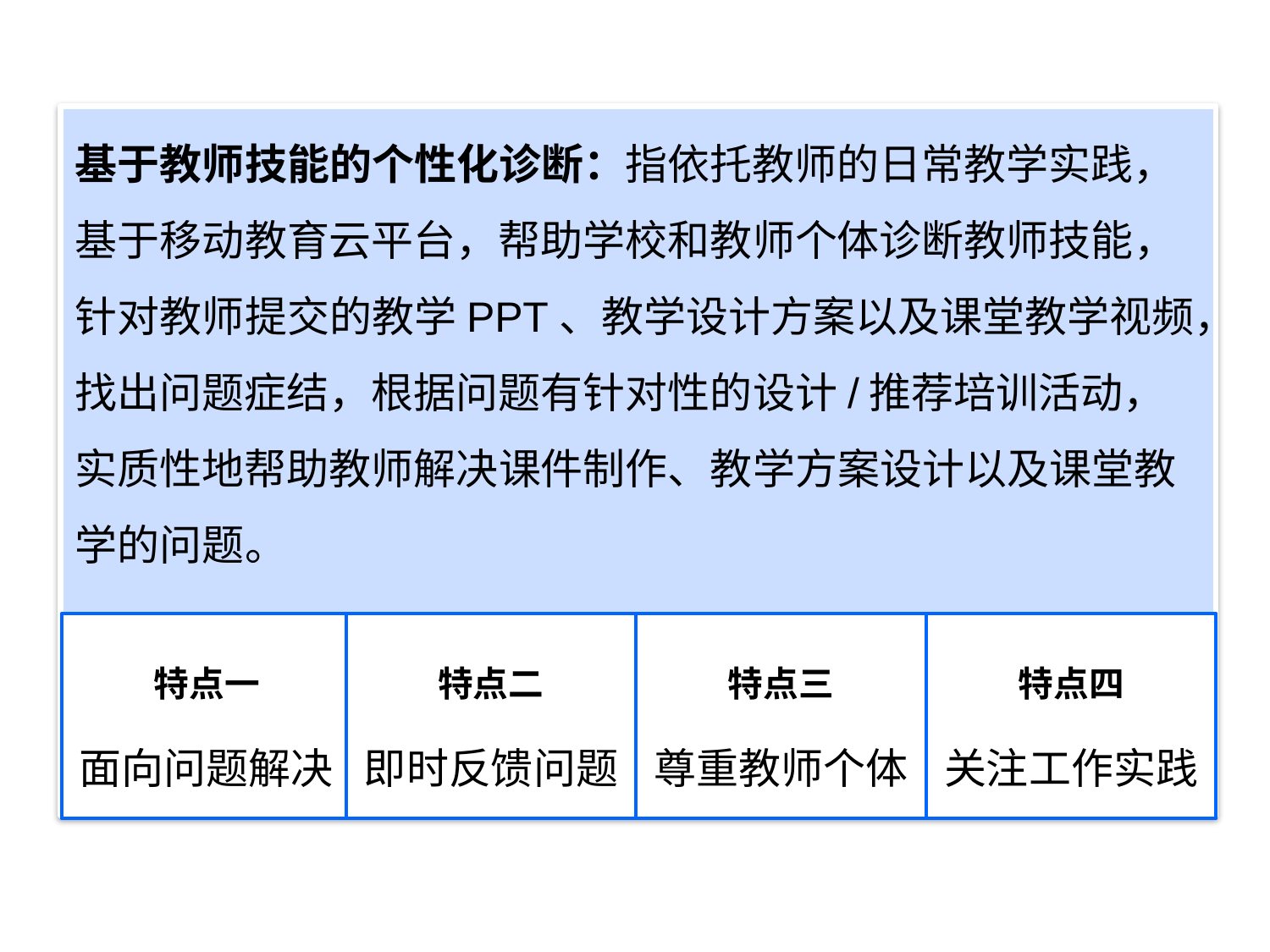

基于教师技能的个性化诊断：指依托教师的日常教学实践，基于移动教育云平台，帮助学校和教师个体诊断教师技能，针对教师提交的教学PPT、教学设计方案以及课堂教学视频，找出问题症结，根据问题有针对性的设计/推荐培训活动，实质性地帮助教师解决课件制作、教学方案设计以及课堂教学的问题。

特点一
面向问题解决
特点二
即时反馈问题
特点三
尊重教师个体
特点四
关注工作实践